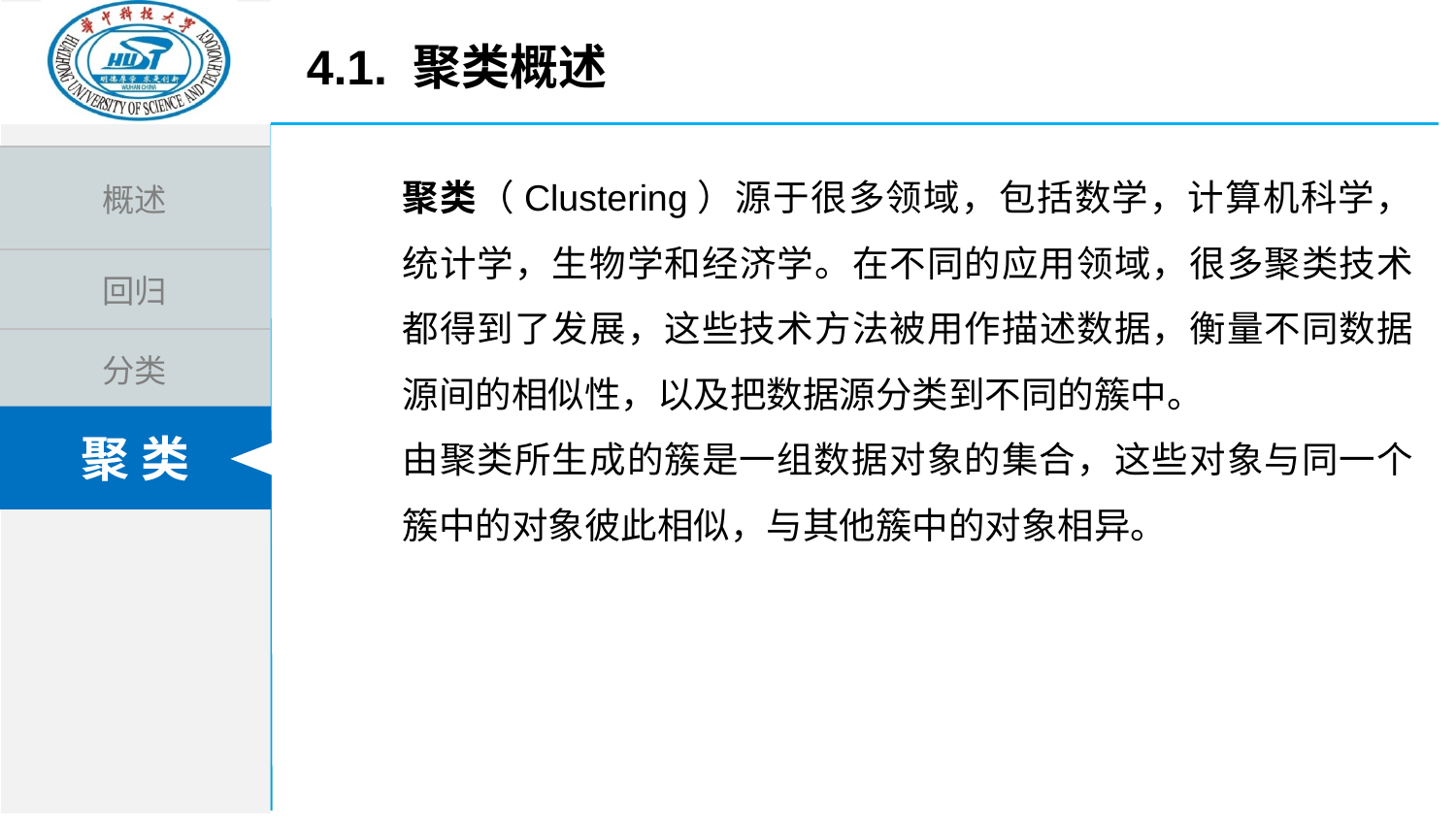

4.1. 聚类概述
聚类（Clustering）源于很多领域，包括数学，计算机科学，统计学，生物学和经济学。在不同的应用领域，很多聚类技术都得到了发展，这些技术方法被用作描述数据，衡量不同数据源间的相似性，以及把数据源分类到不同的簇中。
由聚类所生成的簇是一组数据对象的集合，这些对象与同一个簇中的对象彼此相似，与其他簇中的对象相异。